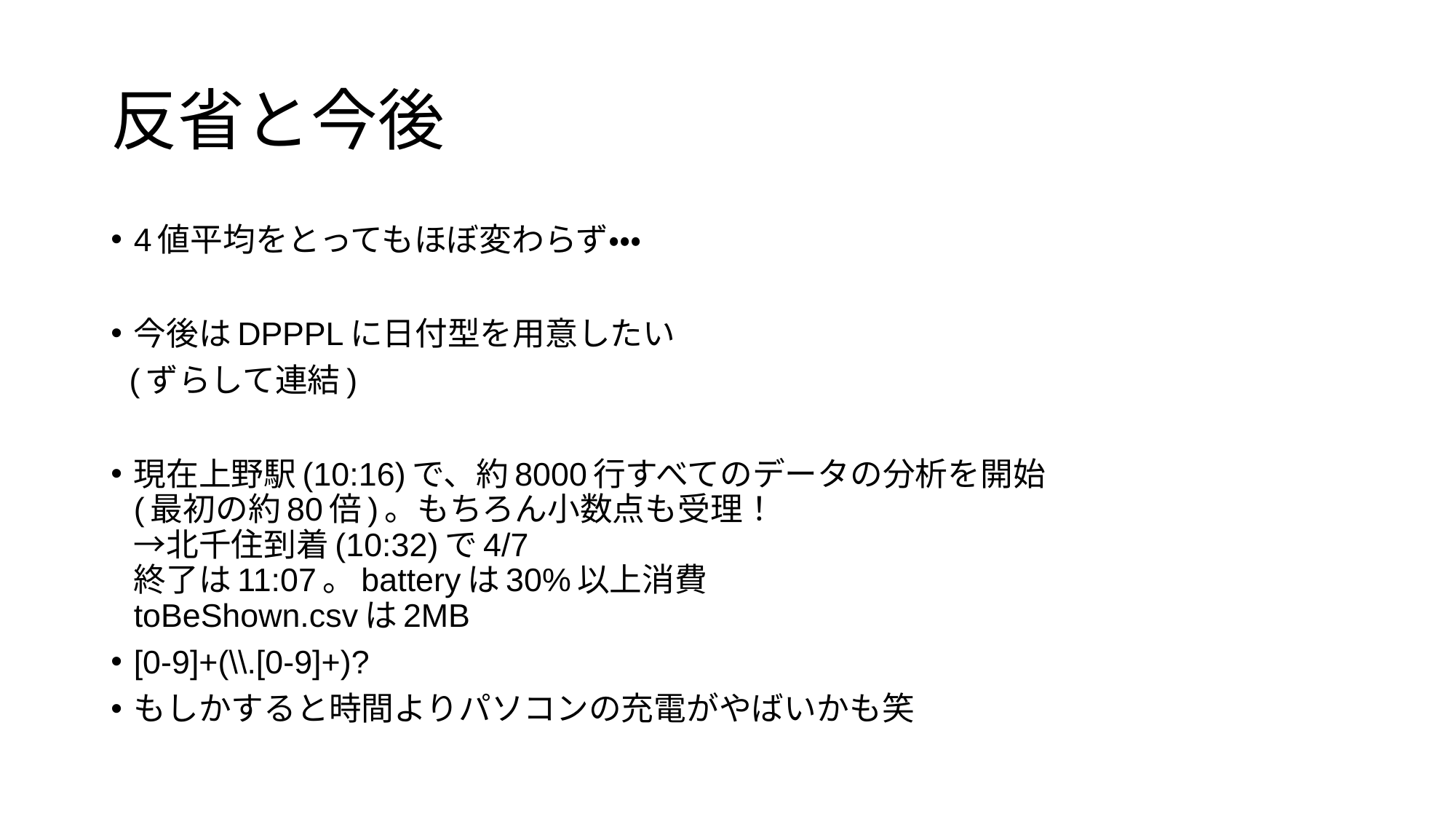

# 反省と今後
4値平均をとってもほぼ変わらず・・・

今後はDPPPLに日付型を用意したい
  (ずらして連結)

現在上野駅(10:16)で、約8000行すべてのデータの分析を開始
(最初の約80倍)。もちろん小数点も受理！
→北千住到着(10:32)で4/7
終了は11:07。batteryは30%以上消費
toBeShown.csvは2MB
[0-9]+(\\.[0-9]+)?
もしかすると時間よりパソコンの充電がやばいかも笑